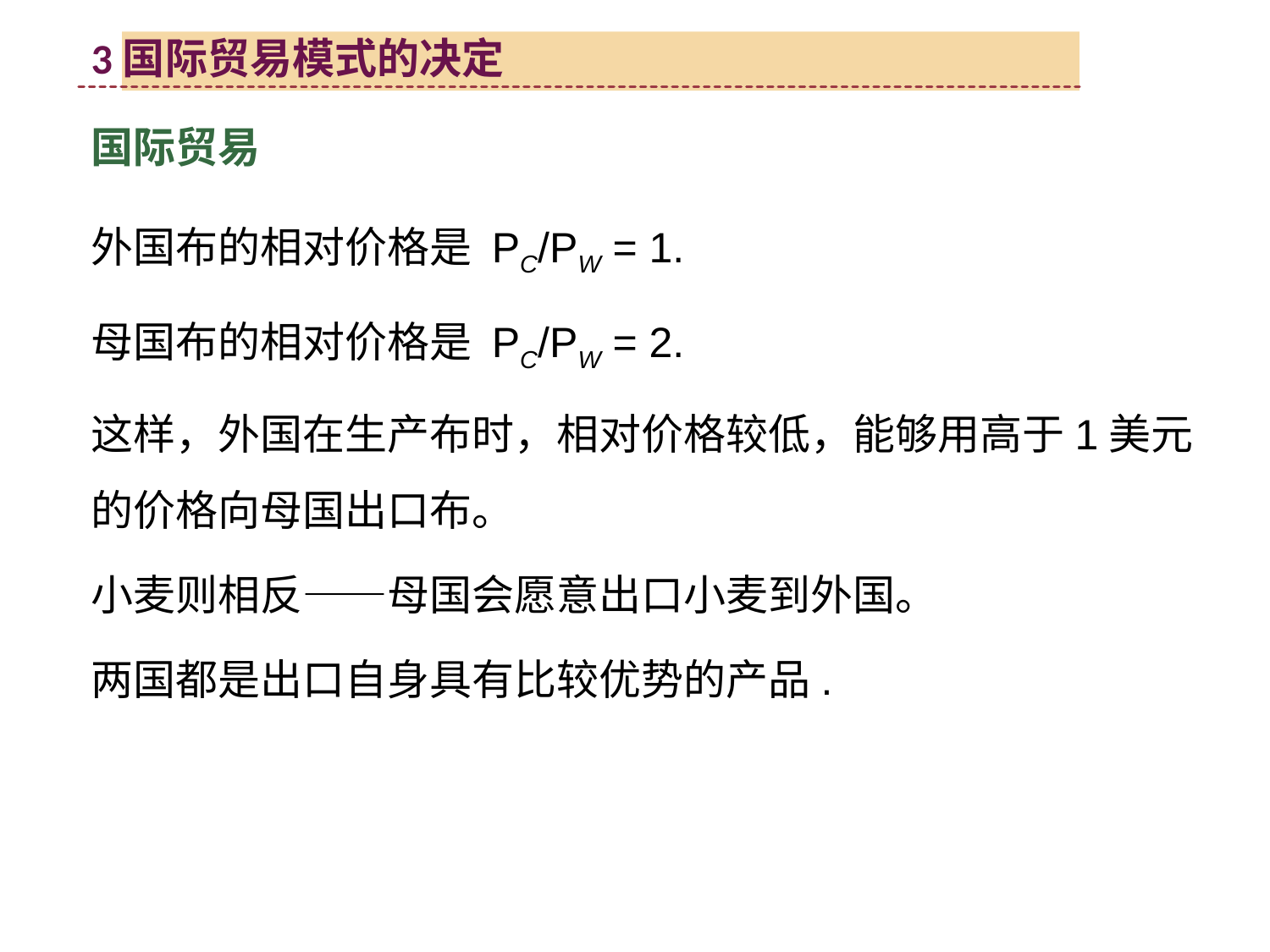

3国际贸易模式的决定

国际贸易
外国布的相对价格是 PC/PW = 1.
母国布的相对价格是 PC/PW = 2.
这样，外国在生产布时，相对价格较低，能够用高于1美元的价格向母国出口布。
小麦则相反——母国会愿意出口小麦到外国。
两国都是出口自身具有比较优势的产品.